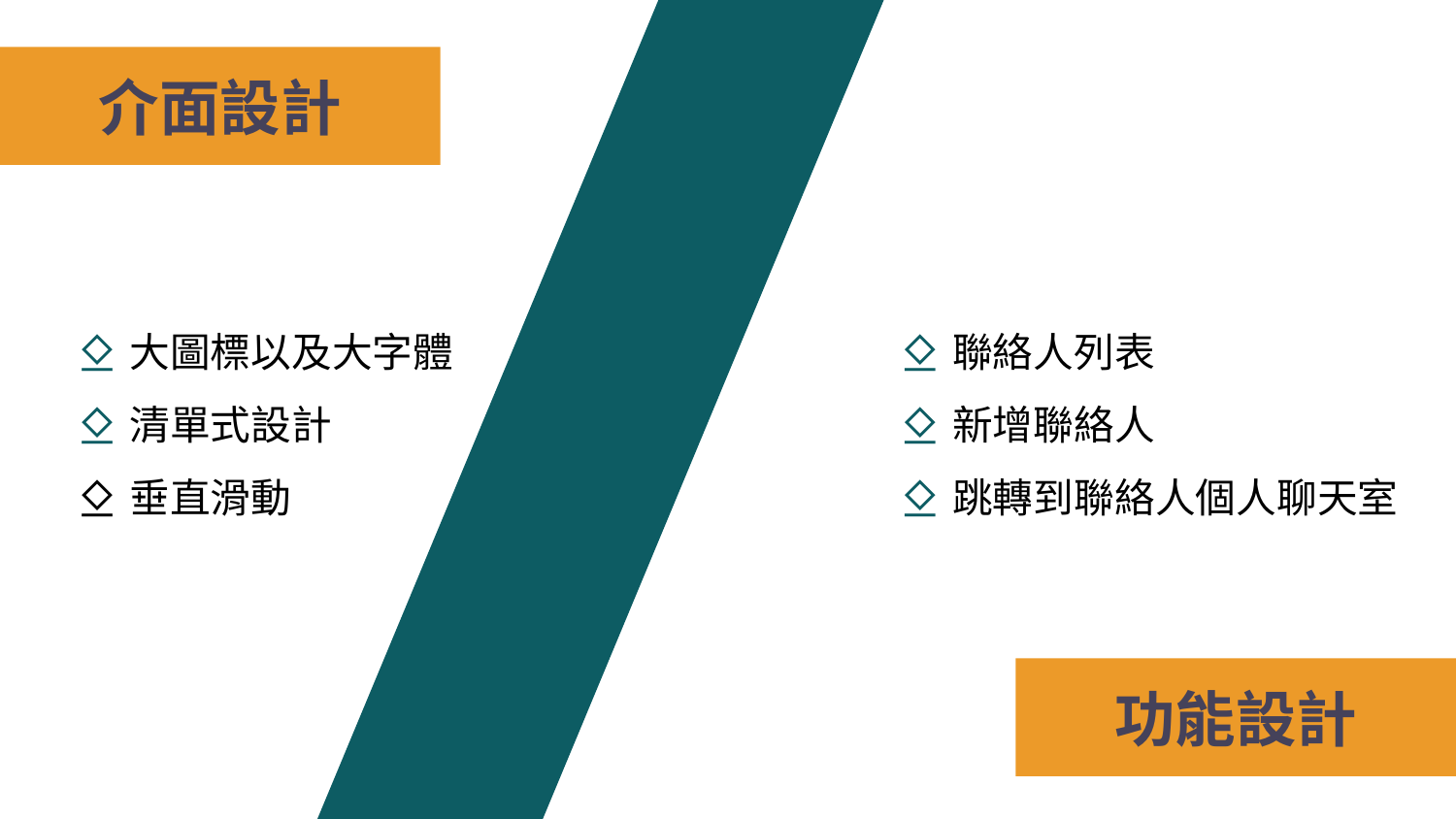

介面設計
大圖標以及大字體
清單式設計
垂直滑動
聯絡人列表
新增聯絡人
跳轉到聯絡人個人聊天室
功能設計